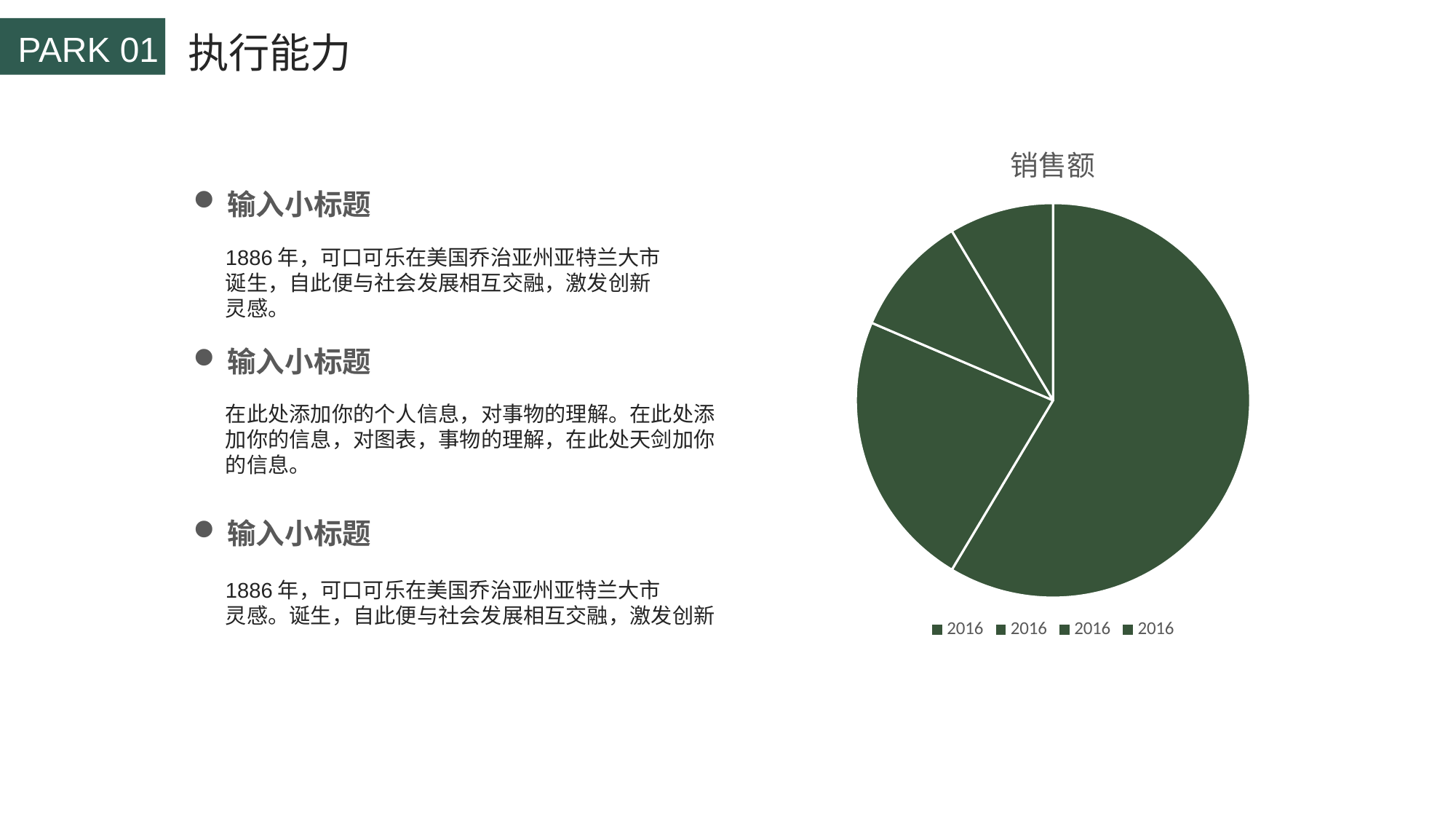

执行能力

### Chart:

| Category | 销售额 |
|---|---|
| 2016 | 8.200000000000001 |
| 2016 | 3.2 |
| 2016 | 1.4 |
| 2016 | 1.2 |
输入小标题

1886年，可口可乐在美国乔治亚州亚特兰大市
诞生，自此便与社会发展相互交融，激发创新
灵感。
输入小标题
在此处添加你的个人信息，对事物的理解。在此处添加你的信息，对图表，事物的理解，在此处天剑加你的信息。
输入小标题
1886年，可口可乐在美国乔治亚州亚特兰大市
灵感。诞生，自此便与社会发展相互交融，激发创新

延时符